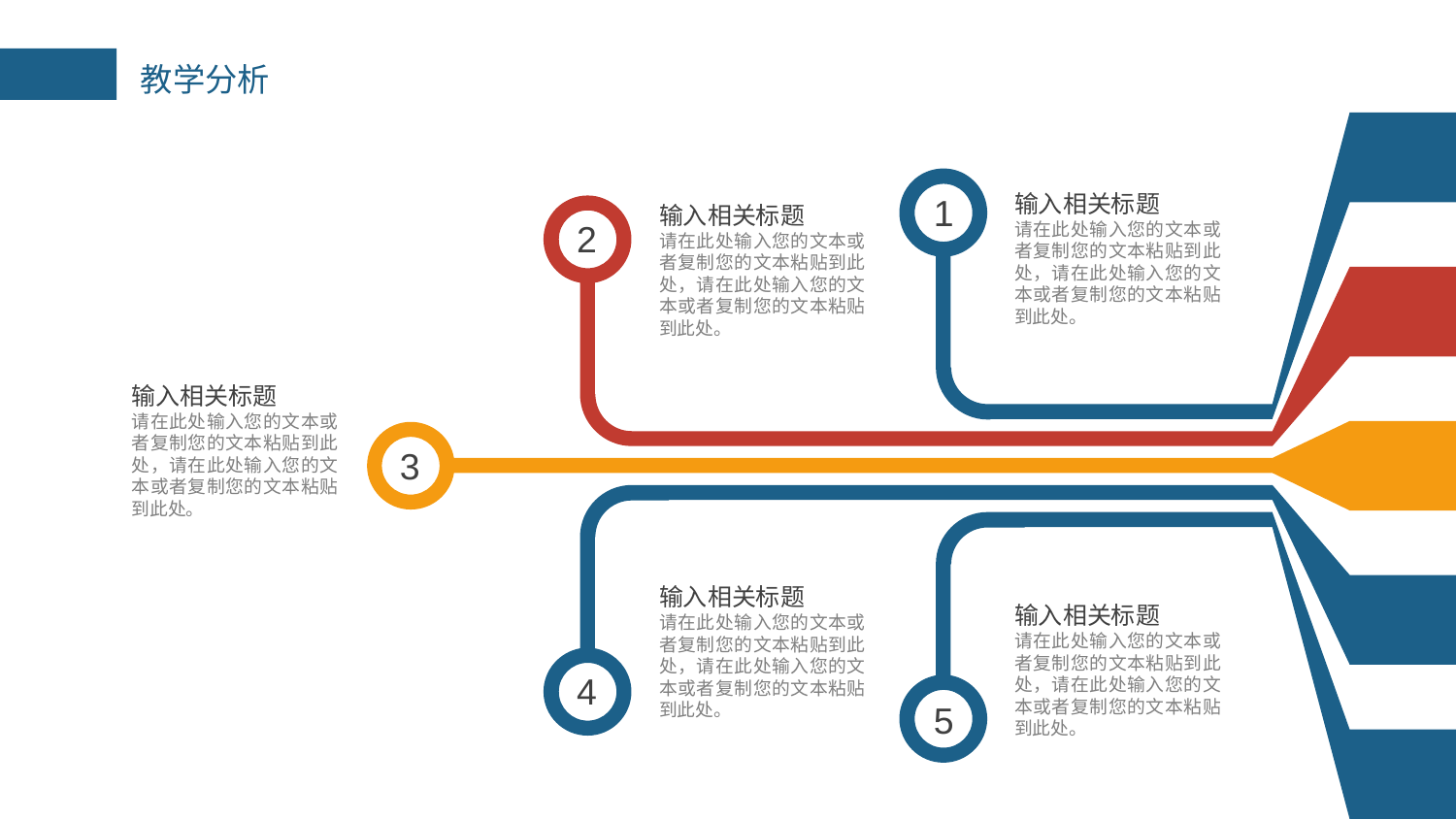

1
输入相关标题
请在此处输入您的文本或者复制您的文本粘贴到此处，请在此处输入您的文本或者复制您的文本粘贴到此处。

输入相关标题
请在此处输入您的文本或者复制您的文本粘贴到此处，请在此处输入您的文本或者复制您的文本粘贴到此处。
2
输入相关标题
请在此处输入您的文本或者复制您的文本粘贴到此处，请在此处输入您的文本或者复制您的文本粘贴到此处。

3

输入相关标题
请在此处输入您的文本或者复制您的文本粘贴到此处，请在此处输入您的文本或者复制您的文本粘贴到此处。
输入相关标题
请在此处输入您的文本或者复制您的文本粘贴到此处，请在此处输入您的文本或者复制您的文本粘贴到此处。
4
5